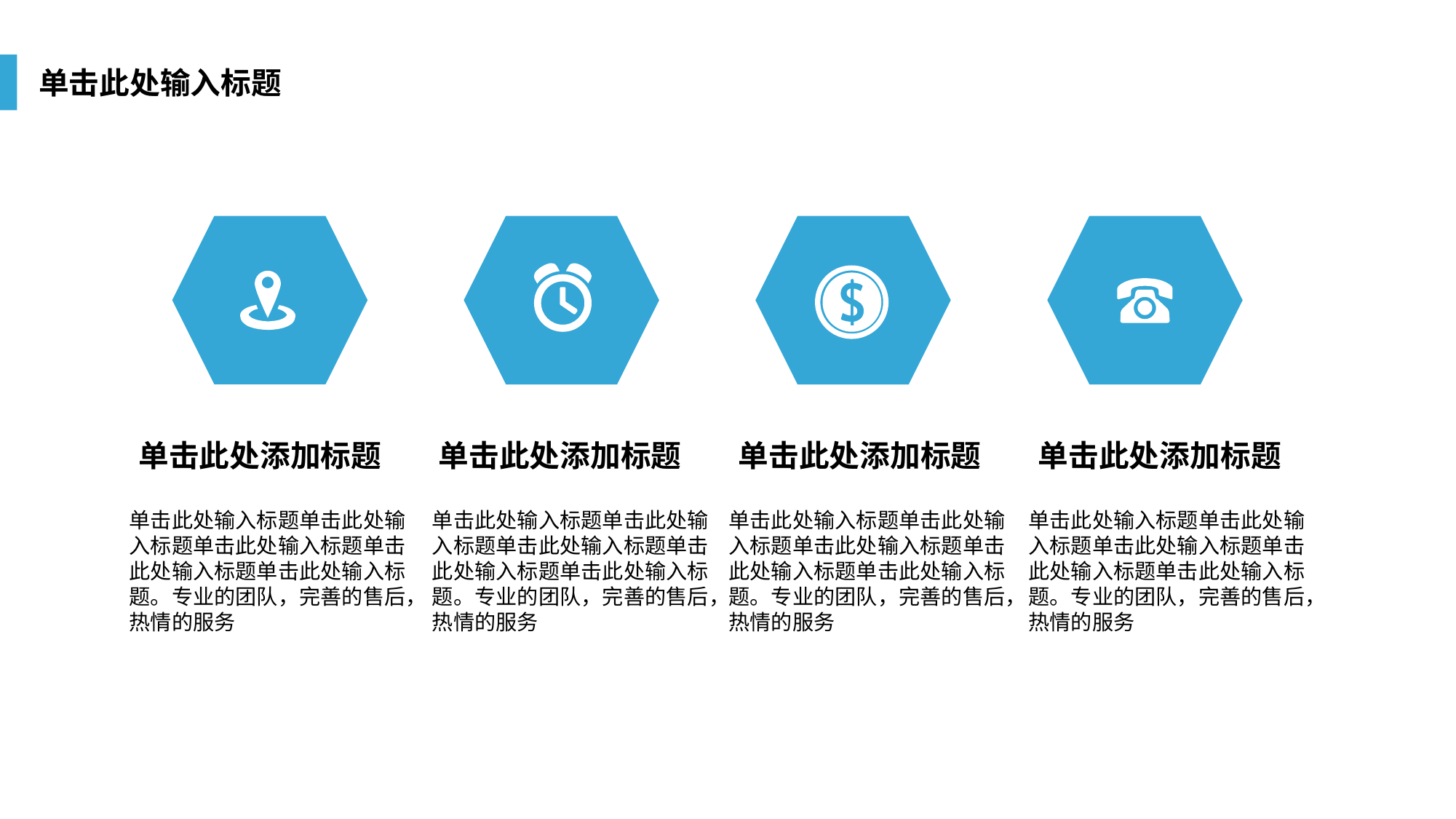

单击此处输入标题

单击此处添加标题
单击此处添加标题
单击此处添加标题
单击此处添加标题
单击此处输入标题单击此处输入标题单击此处输入标题单击此处输入标题单击此处输入标题。专业的团队，完善的售后，热情的服务
单击此处输入标题单击此处输入标题单击此处输入标题单击此处输入标题单击此处输入标题。专业的团队，完善的售后，热情的服务
单击此处输入标题单击此处输入标题单击此处输入标题单击此处输入标题单击此处输入标题。专业的团队，完善的售后，热情的服务
单击此处输入标题单击此处输入标题单击此处输入标题单击此处输入标题单击此处输入标题。专业的团队，完善的售后，热情的服务